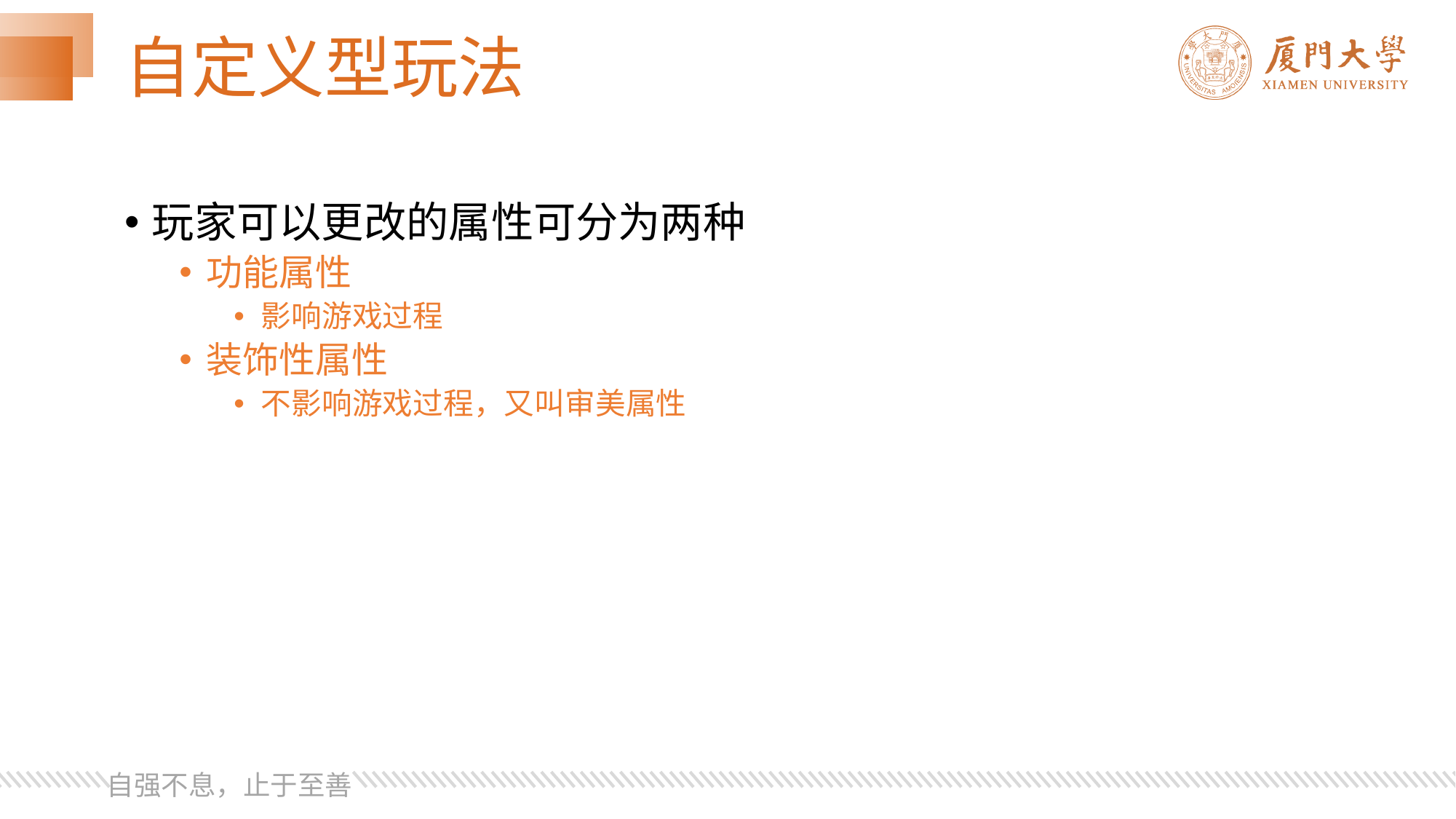

# 自定义型玩法
玩家可以更改的属性可分为两种
功能属性
影响游戏过程
装饰性属性
不影响游戏过程，又叫审美属性